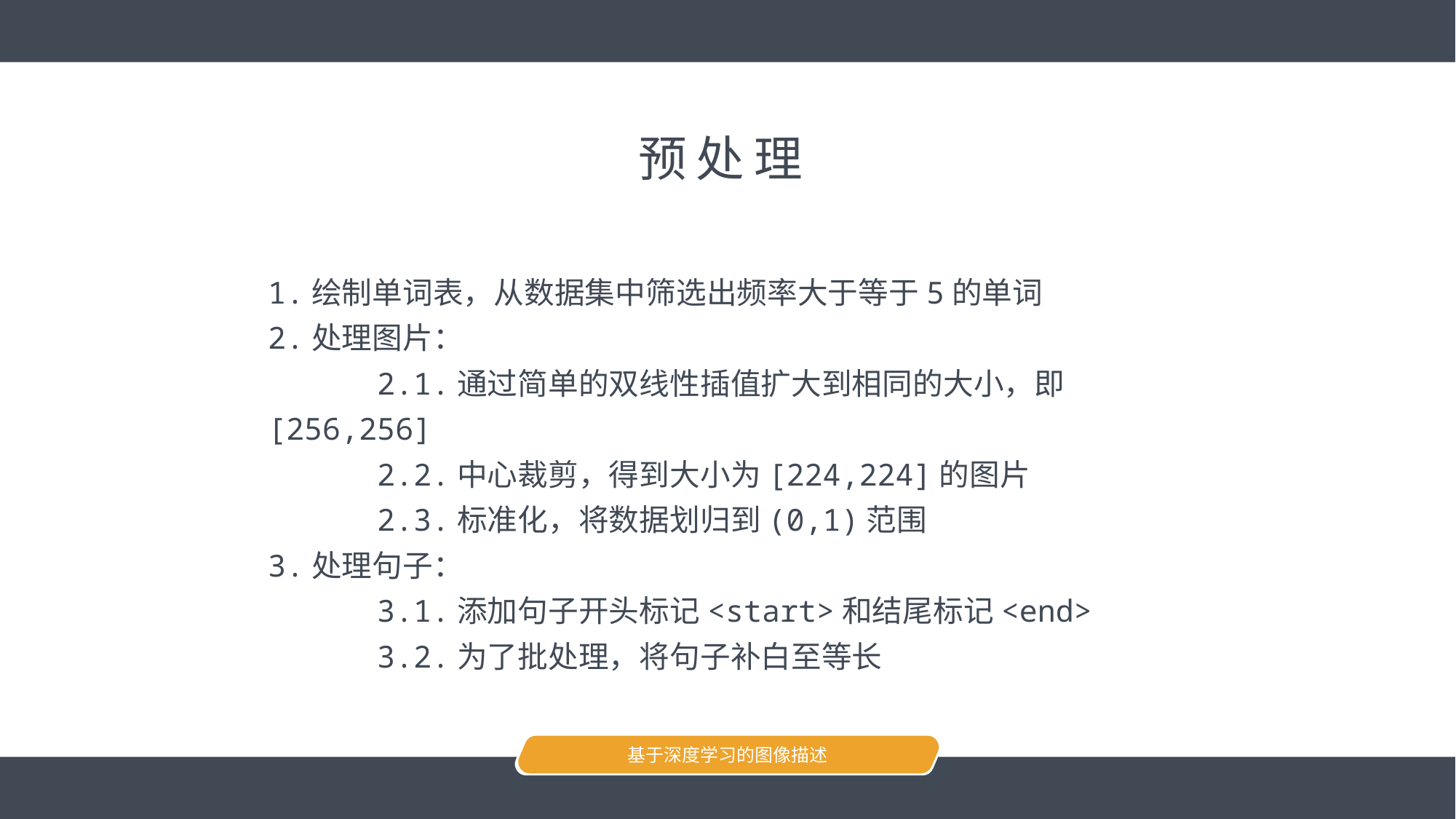

预处理
1.绘制单词表，从数据集中筛选出频率大于等于5的单词
2.处理图片：
	2.1.通过简单的双线性插值扩大到相同的大小，即[256,256]
	2.2.中心裁剪，得到大小为[224,224]的图片
	2.3.标准化，将数据划归到(0,1)范围
3.处理句子：
	3.1.添加句子开头标记<start>和结尾标记<end>
	3.2.为了批处理，将句子补白至等长
基于深度学习的图像描述